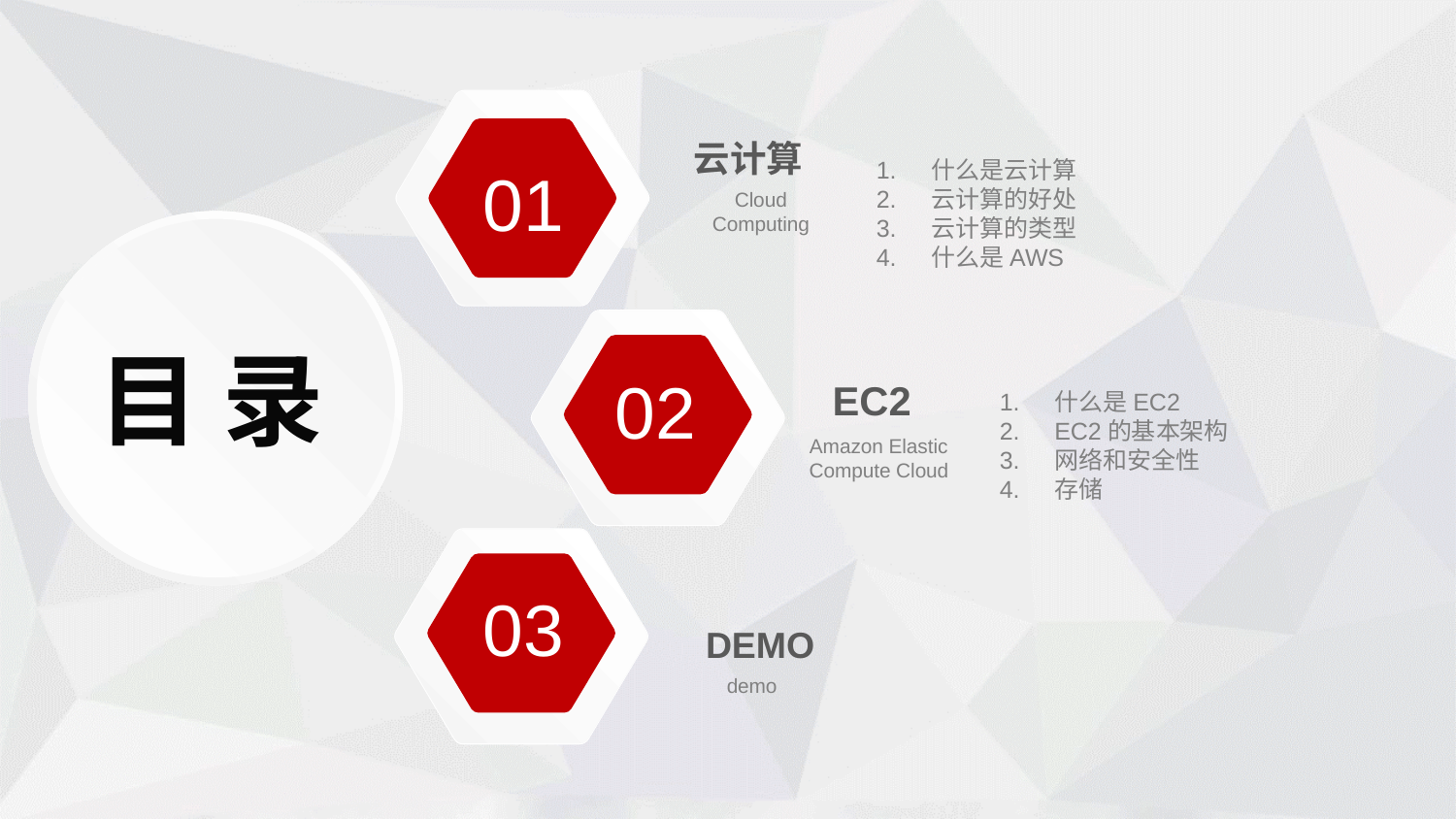

01
云计算
Cloud
Computing
什么是云计算
云计算的好处
云计算的类型
什么是AWS

02
目 录
EC2
Amazon Elastic Compute Cloud
什么是EC2
EC2的基本架构
网络和安全性
存储

03
DEMO
demo